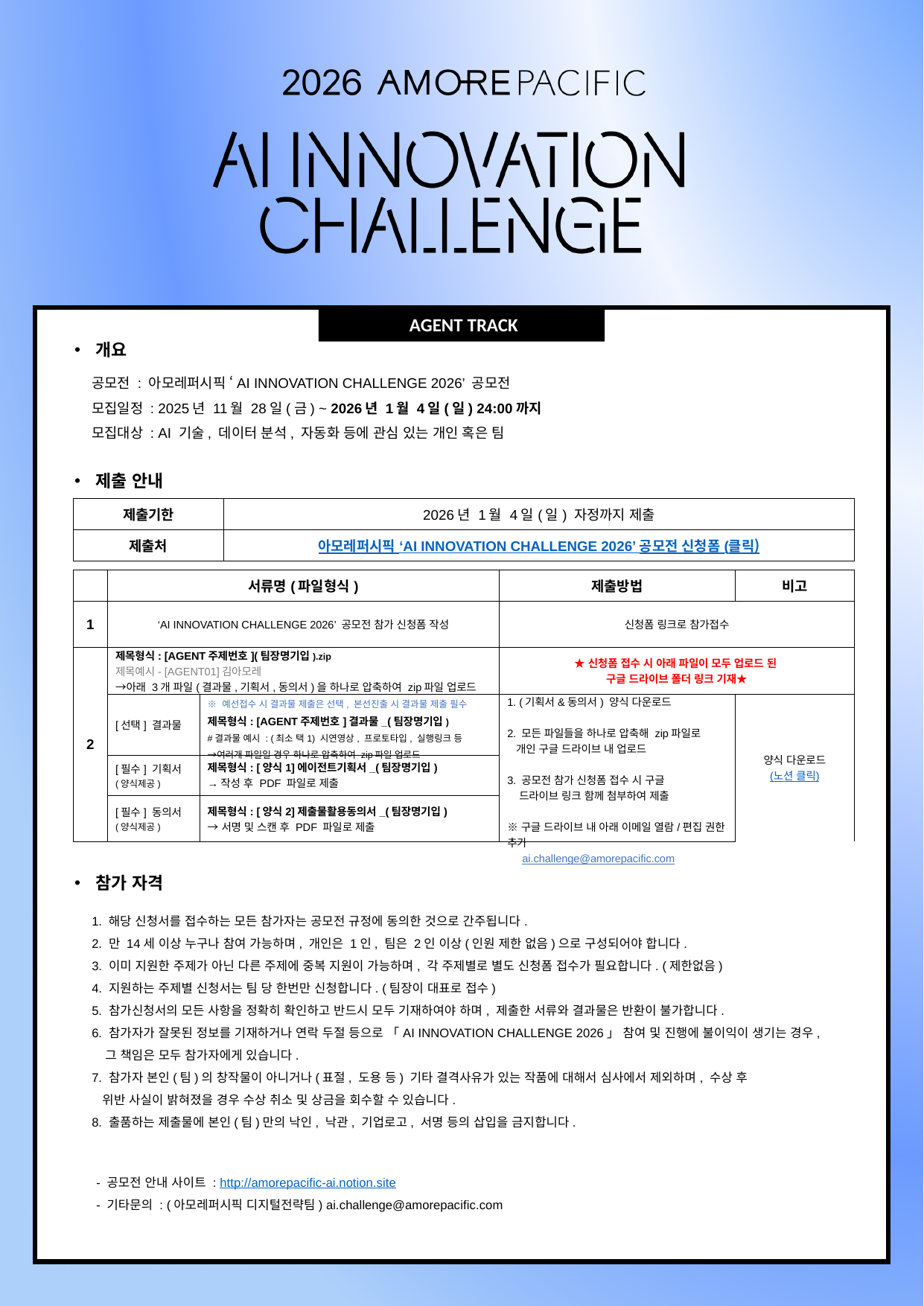

AGENT TRACK

개요
공모전 : 아모레퍼시픽 ‘AI INNOVATION CHALLENGE 2026’ 공모전
모집일정 : 2025년 11월 28일(금) ~ 2026년 1월 4일(일) 24:00까지
모집대상 : AI 기술, 데이터 분석, 자동화 등에 관심 있는 개인 혹은 팀
제출 안내
| 제출기한 |  |  | 2026년 1월 4일(일) 자정까지 제출 |  |  |
| --- | --- | --- | --- | --- | --- |
| 제출처 |  |  | 아모레퍼시픽 ‘AI INNOVATION CHALLENGE 2026’ 공모전 신청폼 (클릭) |  |  |
|  |  |  |  |  |  |
|  | 서류명(파일형식) |  |  | 제출방법 | 비고 |
| 1 | ‘AI INNOVATION CHALLENGE 2026’ 공모전 참가 신청폼 작성 |  |  | 신청폼 링크로 참가접수 |  |
| 2 | 제목형식: [AGENT주제번호](팀장명기입).zip 제목예시- [AGENT01]김아모레 →아래 3개 파일(결과물,기획서,동의서)을 하나로 압축하여 zip파일 업로드 |  |  | ★신청폼 접수 시 아래 파일이 모두 업로드 된 구글 드라이브 폴더 링크 기재★ |  |
|  | [선택] 결과물 | ※ 예선접수 시 결과물 제출은 선택, 본선진출 시 결과물 제출 필수 제목형식: [AGENT주제번호]결과물\_(팀장명기입) #결과물 예시 : (최소 택1) 시연영상, 프로토타입, 실행링크 등 →여러개 파일일 경우 하나로 압축하여 zip파일 업로드 |  | 1. (기획서&동의서) 양식 다운로드 2. 모든 파일들을 하나로 압축해 zip파일로 개인 구글 드라이브 내 업로드 3. 공모전 참가 신청폼 접수 시 구글 드라이브 링크 함께 첨부하여 제출 ※ 구글 드라이브 내 아래 이메일 열람/편집 권한 추가 ai.challenge@amorepacific.com | 양식 다운로드 (노션 클릭) |
|  | [필수] 기획서 (양식제공) | 제목형식: [양식1]에이전트기획서\_(팀장명기입) →작성 후 PDF 파일로 제출 |  | 1)양식 다운로드 2)개인 구글 드라이브 업로드 3)공모전 참가 신청폼 접수 시 구글 드라이브 링크 함께 첨부하여 제출 |  |
|  | [필수] 동의서 (양식제공) | 제목형식: [양식2]제출물활용동의서\_(팀장명기입) →서명 및 스캔 후 PDF 파일로 제출 |  |  |  |
참가 자격
1. 해당 신청서를 접수하는 모든 참가자는 공모전 규정에 동의한 것으로 간주됩니다.
2. 만 14세 이상 누구나 참여 가능하며, 개인은 1인, 팀은 2인 이상(인원 제한 없음)으로 구성되어야 합니다.
3. 이미 지원한 주제가 아닌 다른 주제에 중복 지원이 가능하며, 각 주제별로 별도 신청폼 접수가 필요합니다. (제한없음)
4. 지원하는 주제별 신청서는 팀 당 한번만 신청합니다. (팀장이 대표로 접수)
5. 참가신청서의 모든 사항을 정확히 확인하고 반드시 모두 기재하여야 하며, 제출한 서류와 결과물은 반환이 불가합니다.
6. 참가자가 잘못된 정보를 기재하거나 연락 두절 등으로 「AI INNOVATION CHALLENGE 2026」 참여 및 진행에 불이익이 생기는 경우,
   그 책임은 모두 참가자에게 있습니다.
7. 참가자 본인(팀)의 창작물이 아니거나(표절, 도용 등) 기타 결격사유가 있는 작품에 대해서 심사에서 제외하며, 수상 후
   위반 사실이 밝혀졌을 경우 수상 취소 및 상금을 회수할 수 있습니다.
8. 출품하는 제출물에 본인(팀)만의 낙인, 낙관, 기업로고, 서명 등의 삽입을 금지합니다.
- 공모전 안내 사이트 : http://amorepacific-ai.notion.site
- 기타문의 : (아모레퍼시픽 디지털전략팀) ai.challenge@amorepacific.com